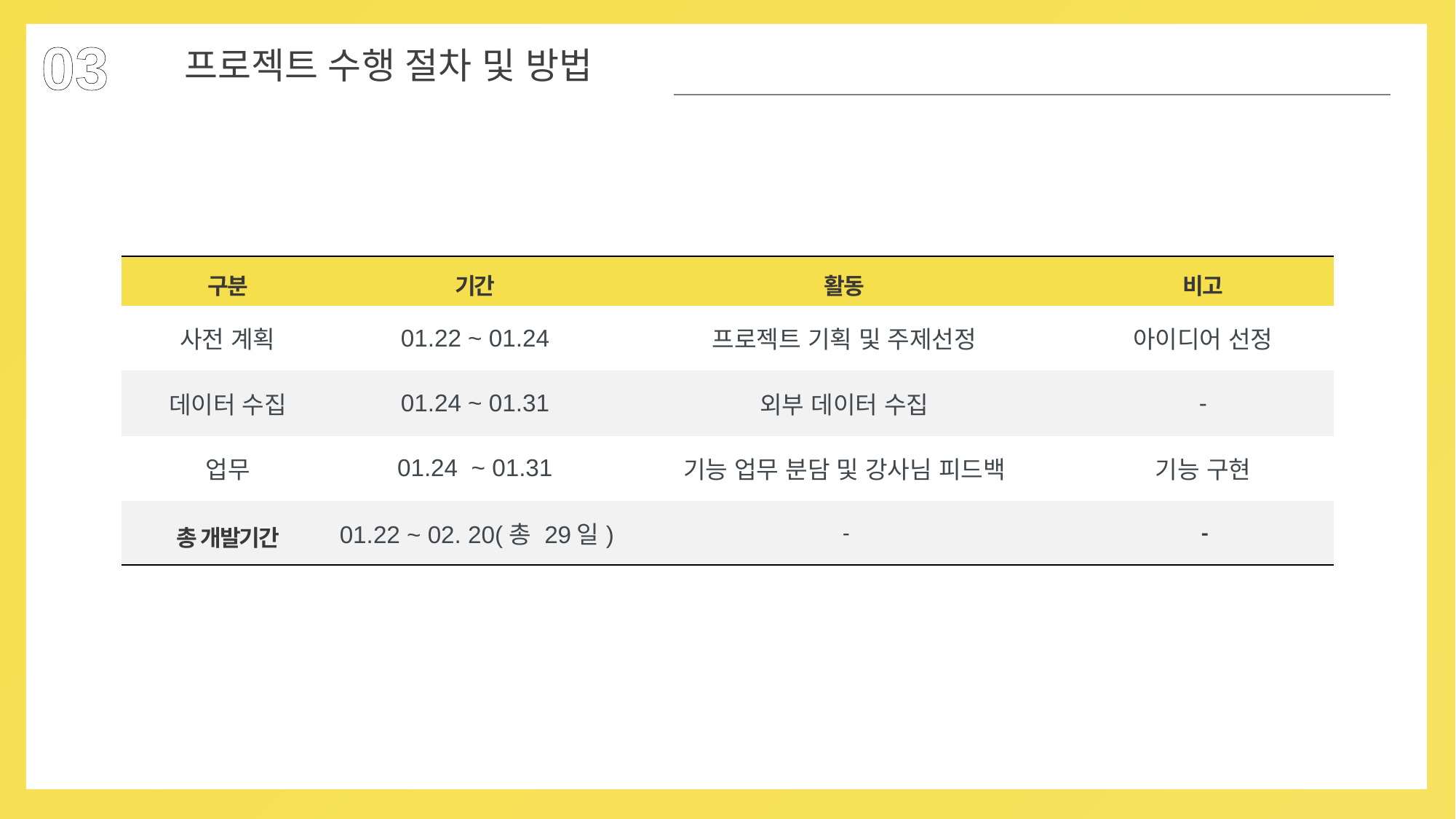

03

프로젝트 수행 절차 및 방법
| 구분 | 기간 | 활동 | 비고 |
| --- | --- | --- | --- |
| 사전 계획 | 01.22 ~ 01.24 | 프로젝트 기획 및 주제선정 | 아이디어 선정 |
| 데이터 수집 | 01.24 ~ 01.31 | 외부 데이터 수집 | - |
| 업무 | 01.24 ~ 01.31 | 기능 업무 분담 및 강사님 피드백 | 기능 구현 |
| 총 개발기간 | 01.22 ~ 02. 20(총 29일) | - | - |